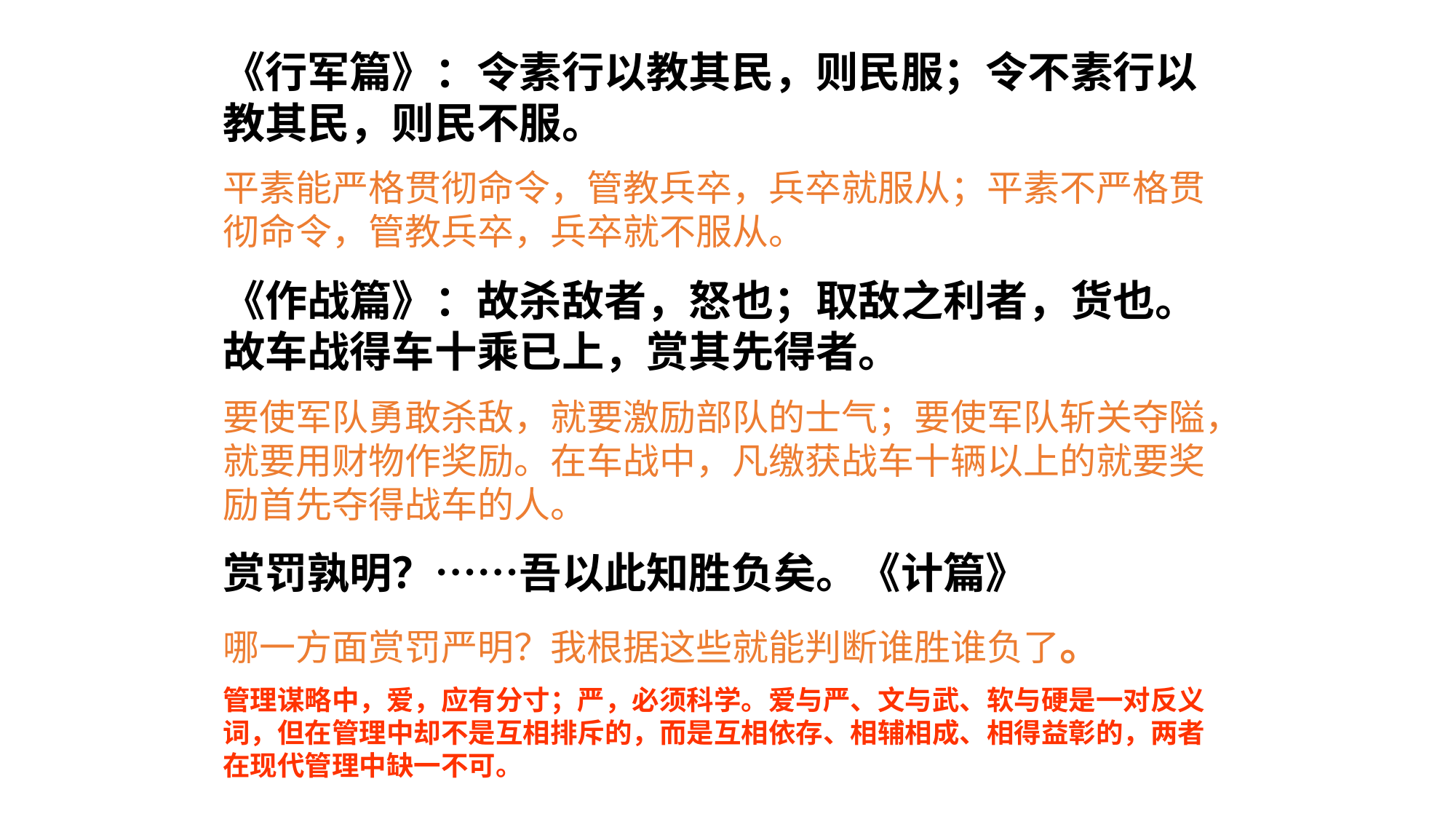

《行军篇》：令素行以教其民，则民服；令不素行以教其民，则民不服。
平素能严格贯彻命令，管教兵卒，兵卒就服从；平素不严格贯彻命令，管教兵卒，兵卒就不服从。
《作战篇》：故杀敌者，怒也；取敌之利者，货也。故车战得车十乘已上，赏其先得者。
要使军队勇敢杀敌，就要激励部队的士气；要使军队斩关夺隘，就要用财物作奖励。在车战中，凡缴获战车十辆以上的就要奖励首先夺得战车的人。
赏罚孰明？……吾以此知胜负矣。《计篇》
哪一方面赏罚严明？我根据这些就能判断谁胜谁负了。
管理谋略中，爱，应有分寸；严，必须科学。爱与严、文与武、软与硬是一对反义词，但在管理中却不是互相排斥的，而是互相依存、相辅相成、相得益彰的，两者在现代管理中缺一不可。